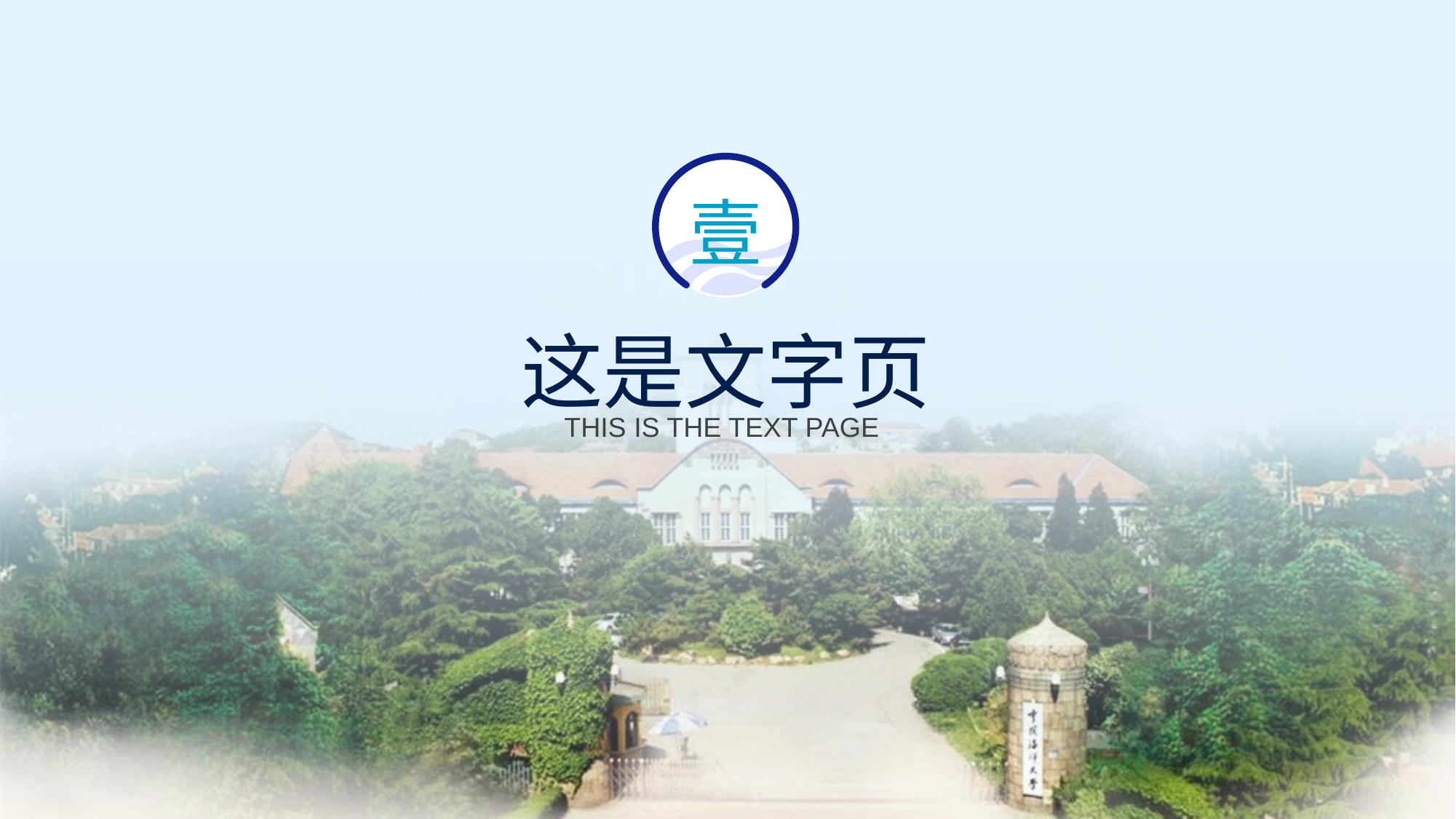

壹
# 这是文字页
THIS IS THE TEXT PAGE